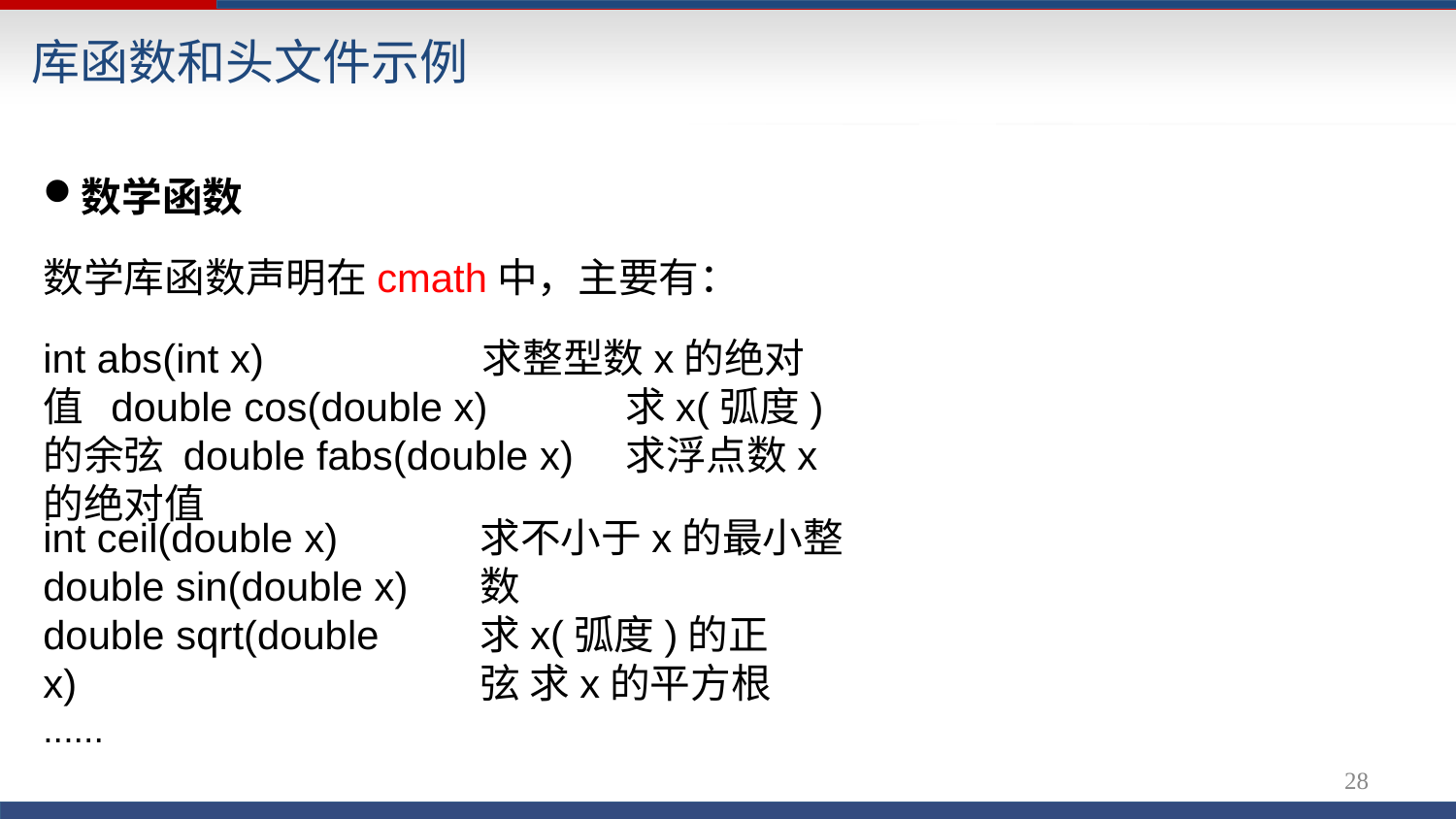

# 库函数和头文件示例
数学函数

数学库函数声明在cmath中，主要有：

int abs(int x)	求整型数x的绝对值  double cos(double x)	求x(弧度)的余弦 double fabs(double x)	求浮点数x的绝对值
int ceil(double x)  double sin(double x)  double sqrt(double x)
......
求不小于x的最小整数
求x(弧度)的正弦 求x的平方根
28